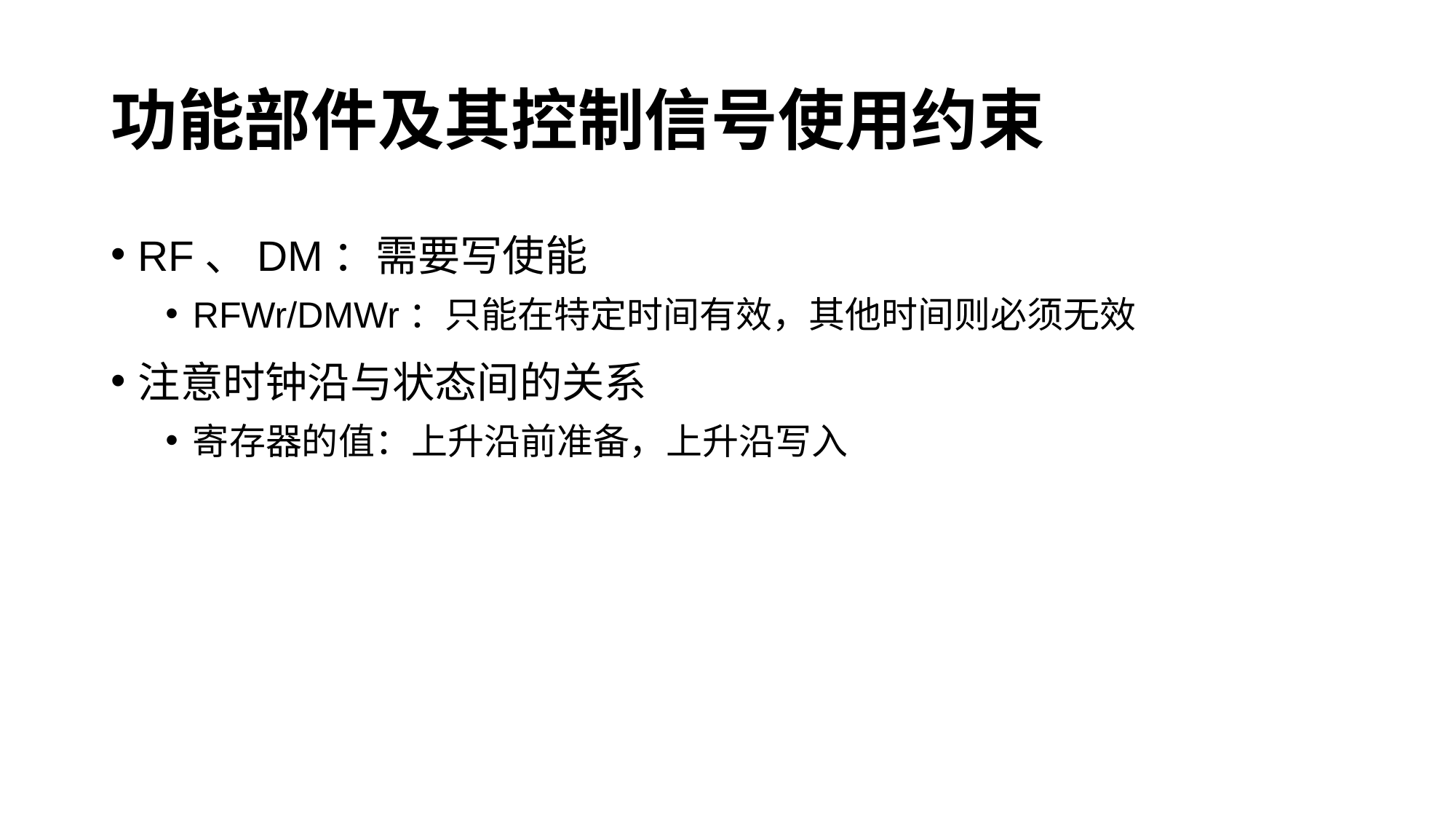

# 功能部件及其控制信号使用约束
RF、DM：需要写使能
RFWr/DMWr：只能在特定时间有效，其他时间则必须无效
注意时钟沿与状态间的关系
寄存器的值：上升沿前准备，上升沿写入